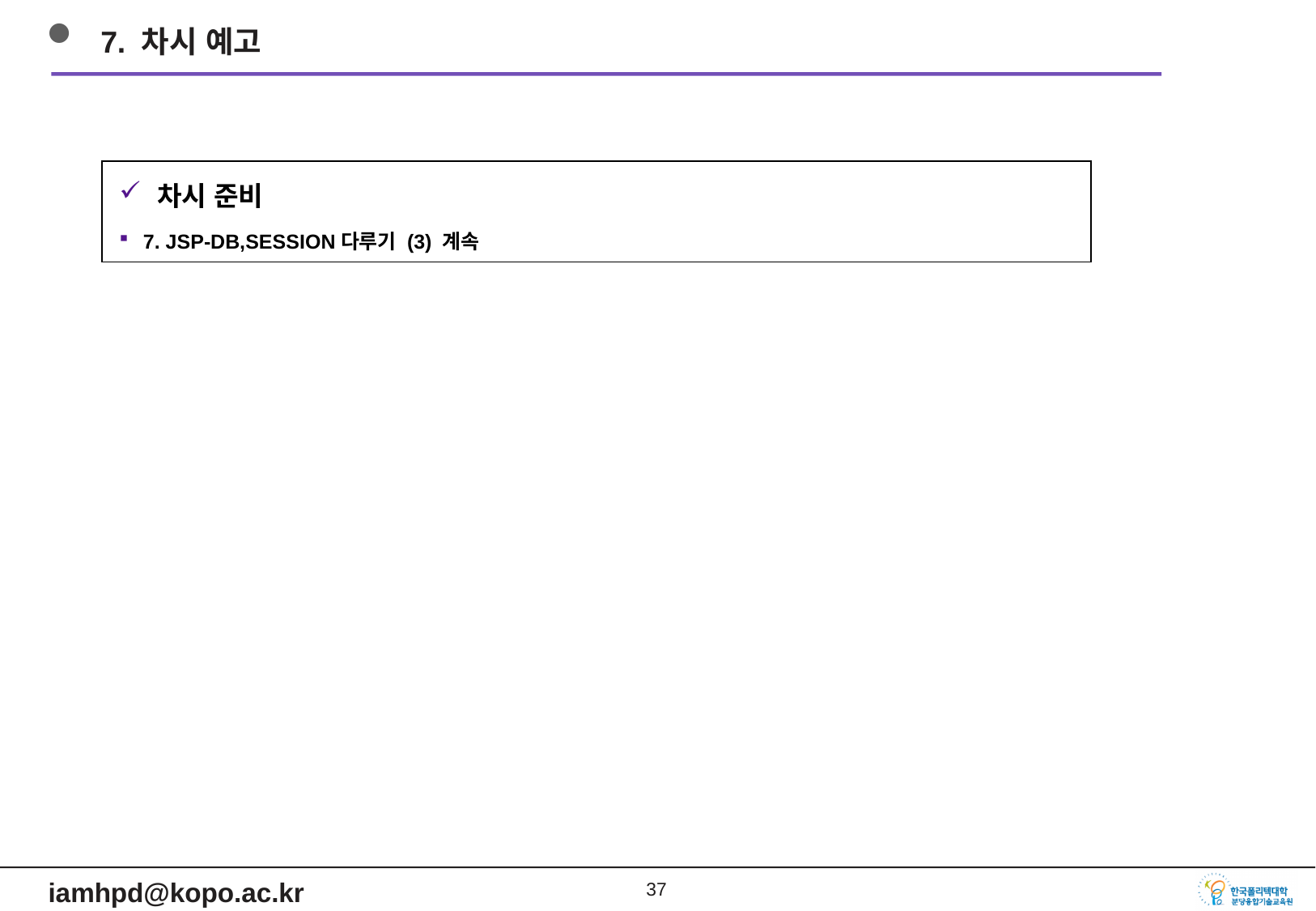

7. 차시 예고
차시 준비
7. JSP-DB,SESSION다루기 (3) 계속
37